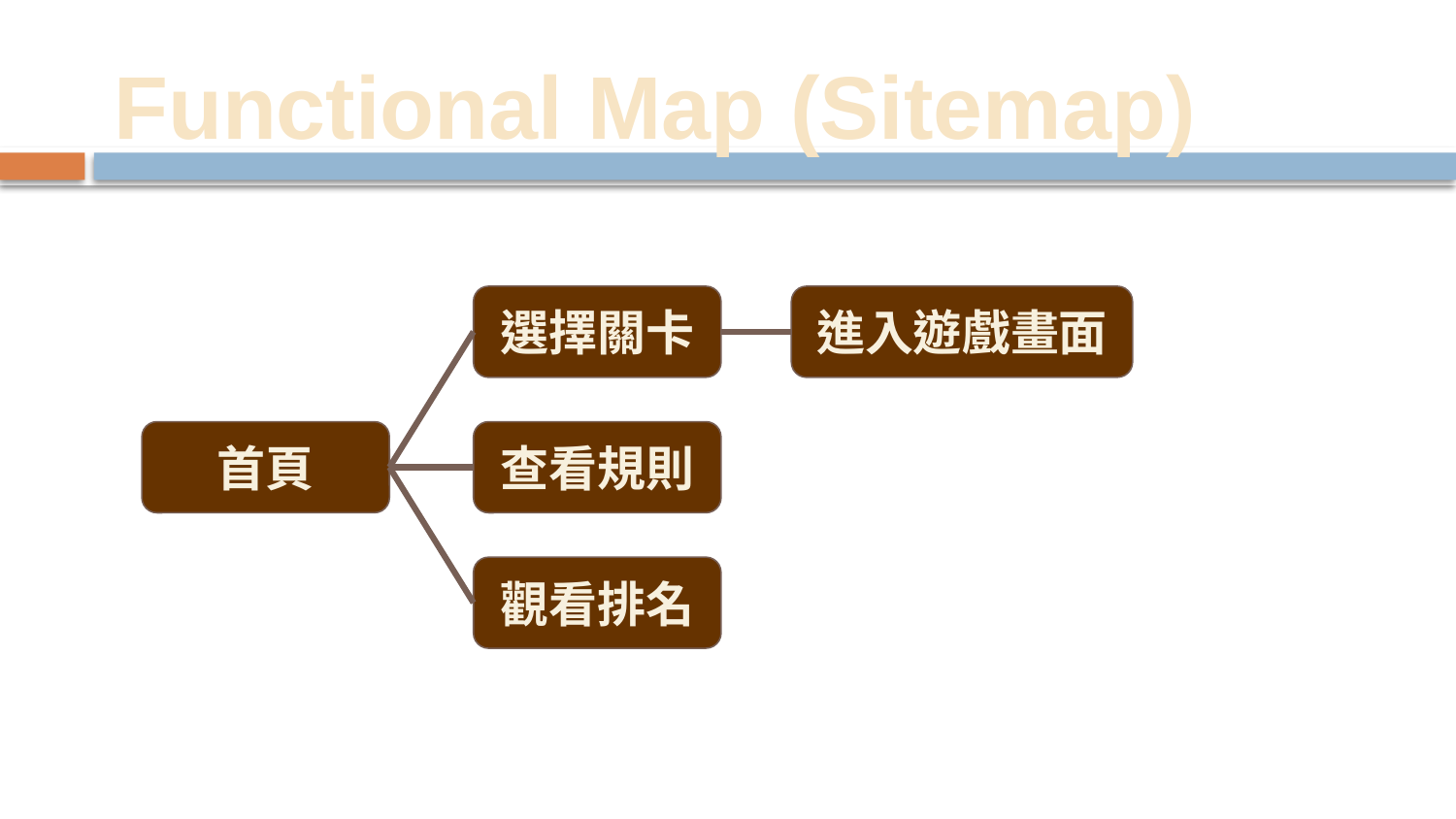

# Functional Map (Sitemap)

選擇關卡
進入遊戲畫面
首頁
查看規則
觀看排名